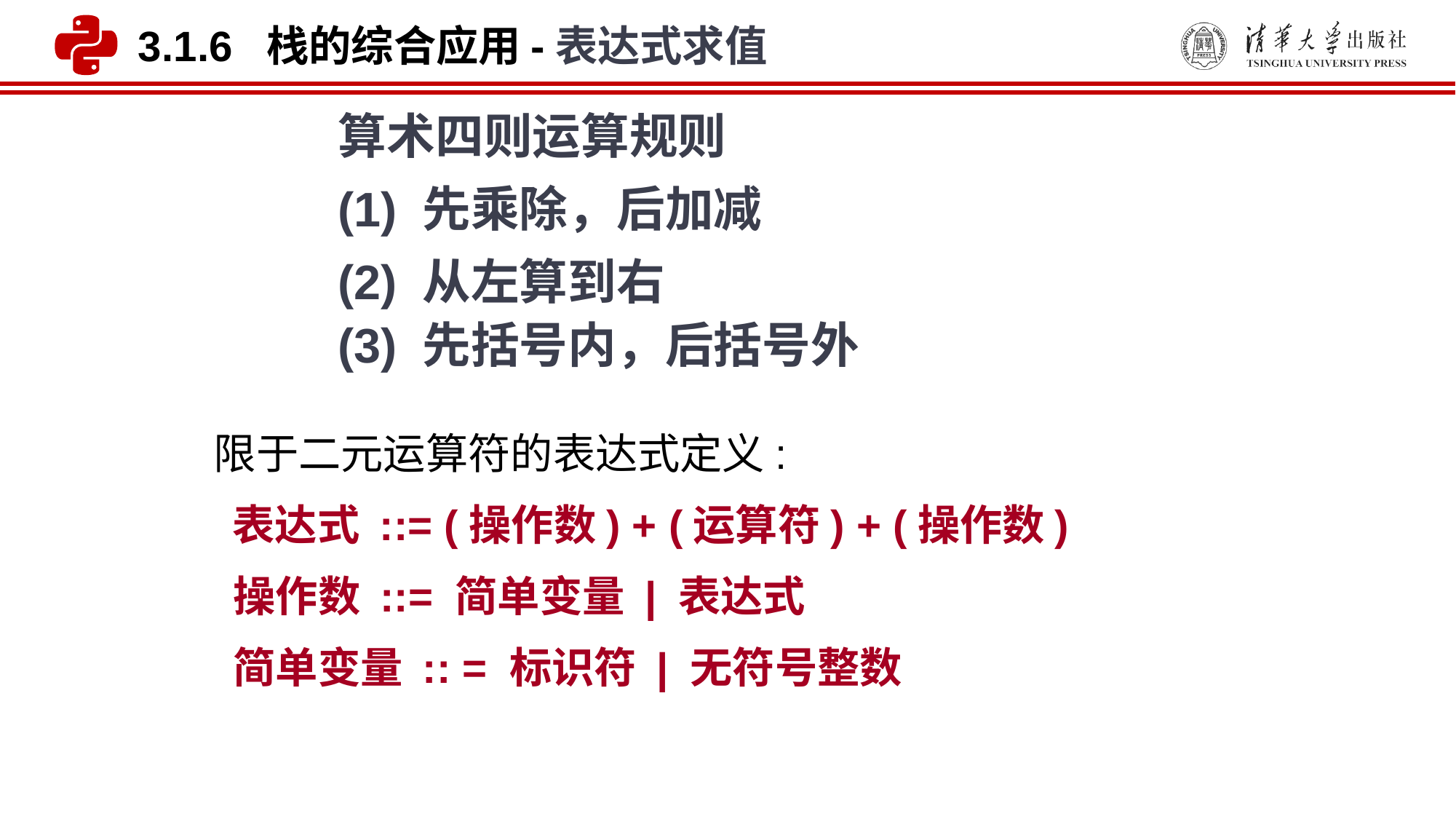

3.1.6  栈的综合应用-表达式求值

算术四则运算规则
(1) 先乘除，后加减
(2) 从左算到右
(3) 先括号内，后括号外
 限于二元运算符的表达式定义:
   表达式 ::= (操作数) + (运算符) + (操作数)
   操作数 ::= 简单变量 | 表达式
   简单变量 :: = 标识符 | 无符号整数